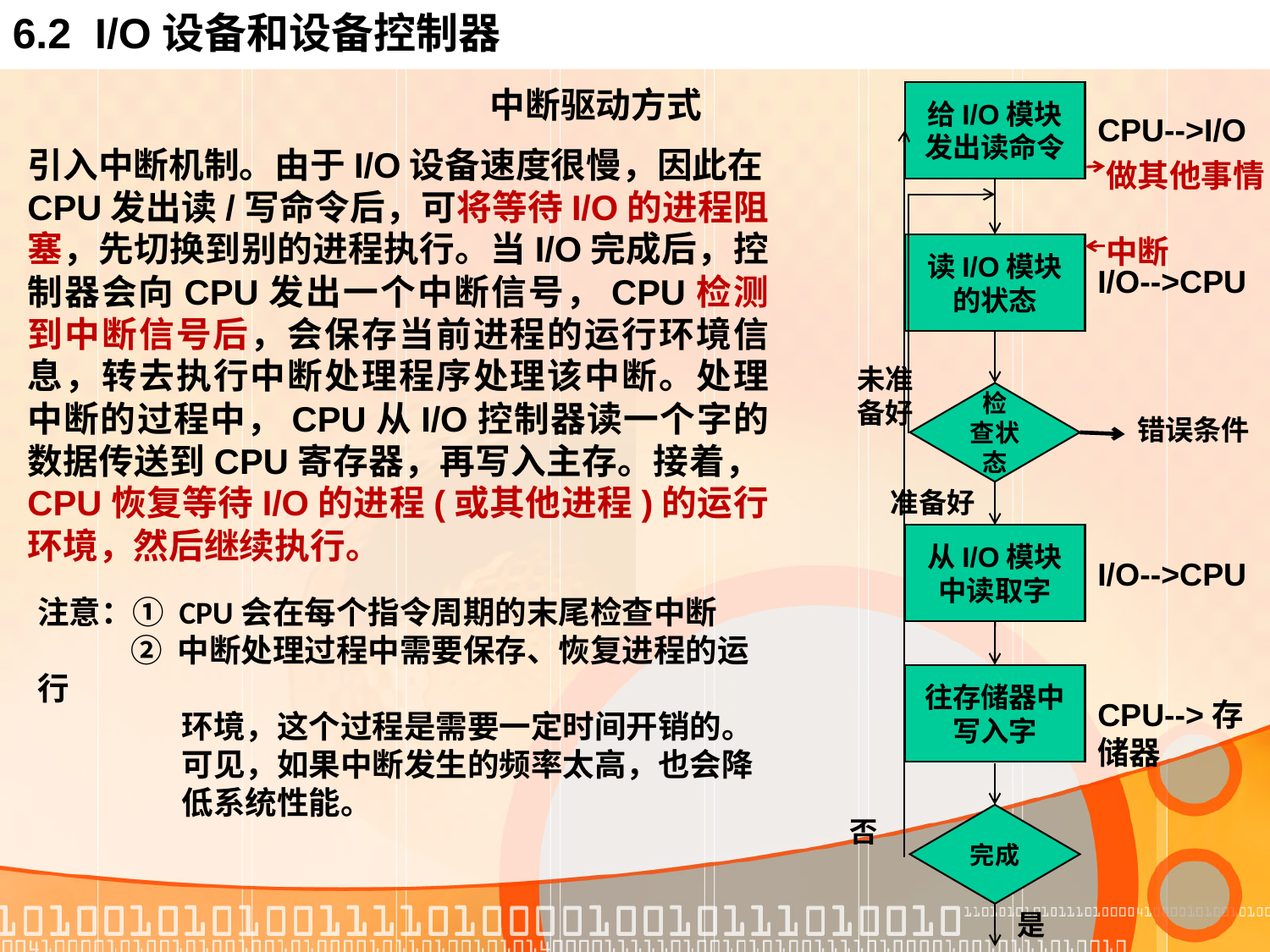

# 6.2  I/O设备和设备控制器
中断驱动方式
给I/O模块发出读命令
CPU-->I/O
引入中断机制。由于I/O设备速度很慢，因此在CPU发出读/写命令后，可将等待I/O的进程阻塞，先切换到别的进程执行。当I/O完成后，控制器会向CPU发出一个中断信号，CPU检测到中断信号后，会保存当前进程的运行环境信息，转去执行中断处理程序处理该中断。处理中断的过程中，CPU从I/O控制器读一个字的数据传送到CPU寄存器，再写入主存。接着，CPU恢复等待I/O的进程(或其他进程)的运行环境，然后继续执行。
做其他事情

中断
读I/O模块的状态
I/O-->CPU
未准备好
检
查状态
错误条件
准备好
从I/O模块中读取字
I/O-->CPU
注意：① CPU会在每个指令周期的末尾检查中断
             ② 中断处理过程中需要保存、恢复进程的运行
                   环境，这个过程是需要一定时间开销的。
                   可见，如果中断发生的频率太高，也会降
                   低系统性能。
往存储器中写入字
CPU-->存储器
完成
否
是